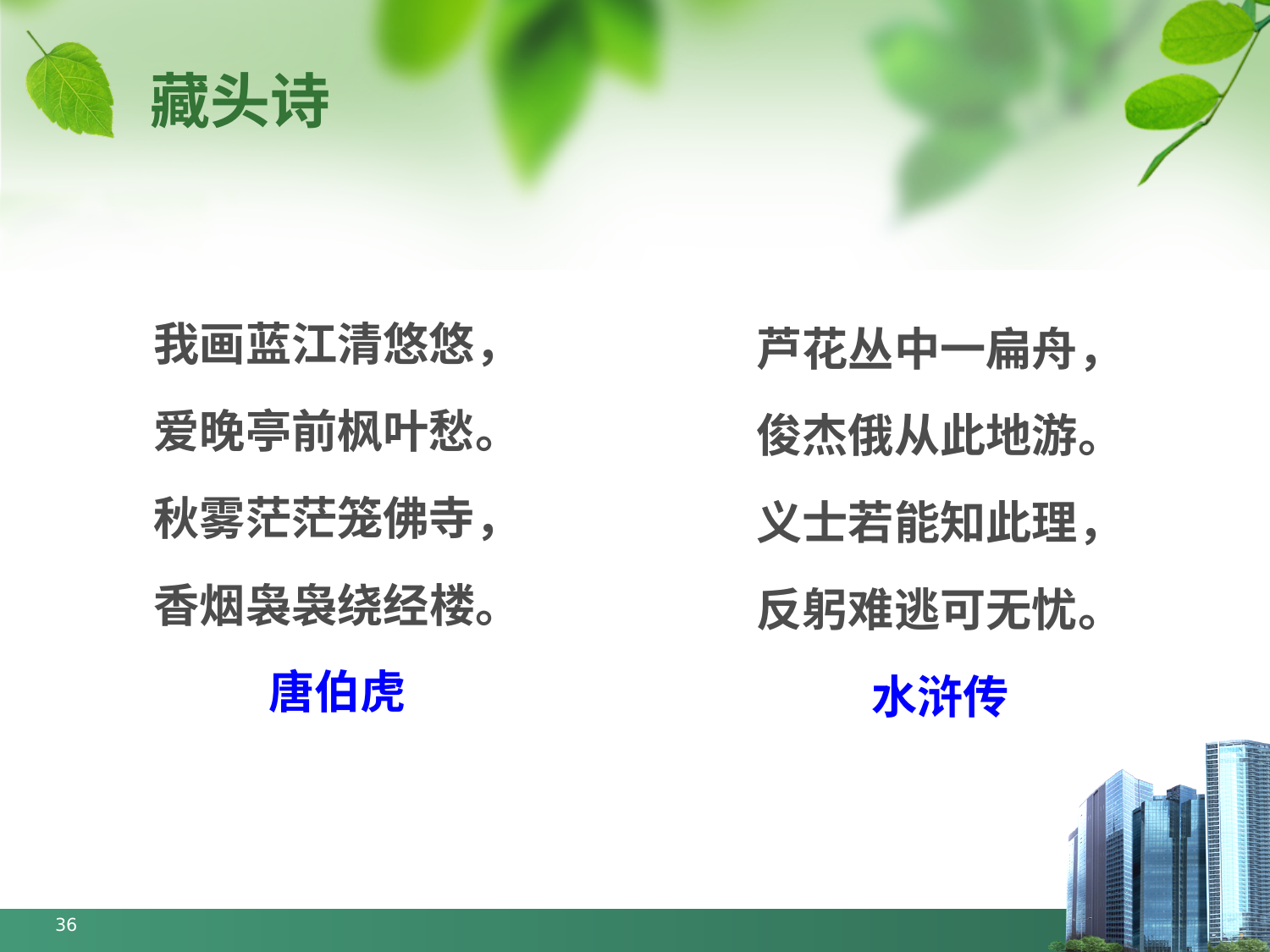

藏头诗

我画蓝江清悠悠，
爱晚亭前枫叶愁。
秋雾茫茫笼佛寺，
香烟袅袅绕经楼。
唐伯虎
芦花丛中一扁舟，
俊杰俄从此地游。
义士若能知此理，
反躬难逃可无忧。
水浒传
36